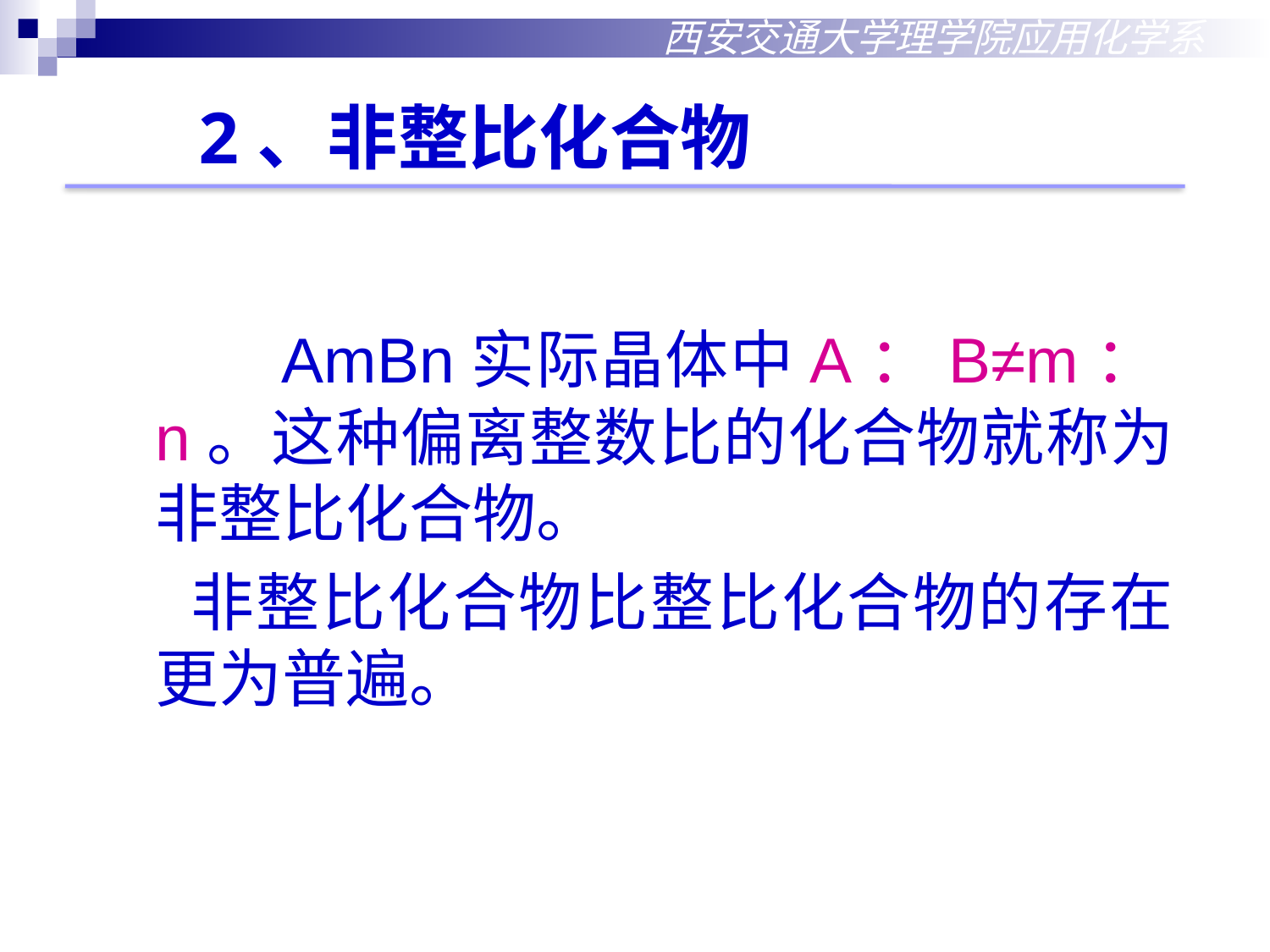

西安交通大学理学院应用化学系
2、非整比化合物

    AmBn实际晶体中A：B≠m：n。这种偏离整数比的化合物就称为非整比化合物。
    非整比化合物比整比化合物的存在更为普遍。